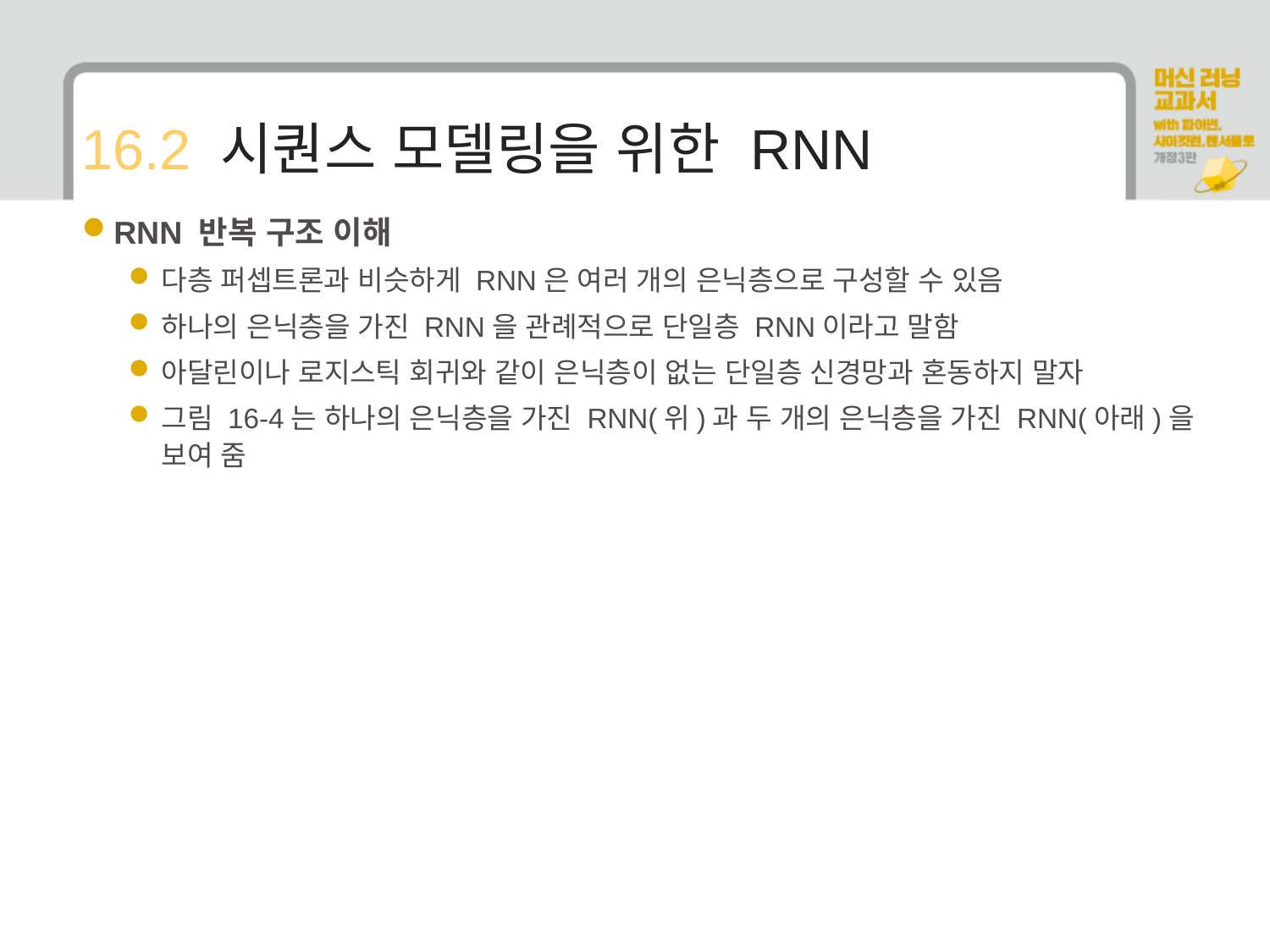

# 16.2 시퀀스 모델링을 위한 RNN
RNN 반복 구조 이해
다층 퍼셉트론과 비슷하게 RNN은 여러 개의 은닉층으로 구성할 수 있음
하나의 은닉층을 가진 RNN을 관례적으로 단일층 RNN이라고 말함
아달린이나 로지스틱 회귀와 같이 은닉층이 없는 단일층 신경망과 혼동하지 말자
그림 16-4는 하나의 은닉층을 가진 RNN(위)과 두 개의 은닉층을 가진 RNN(아래)을 보여 줌